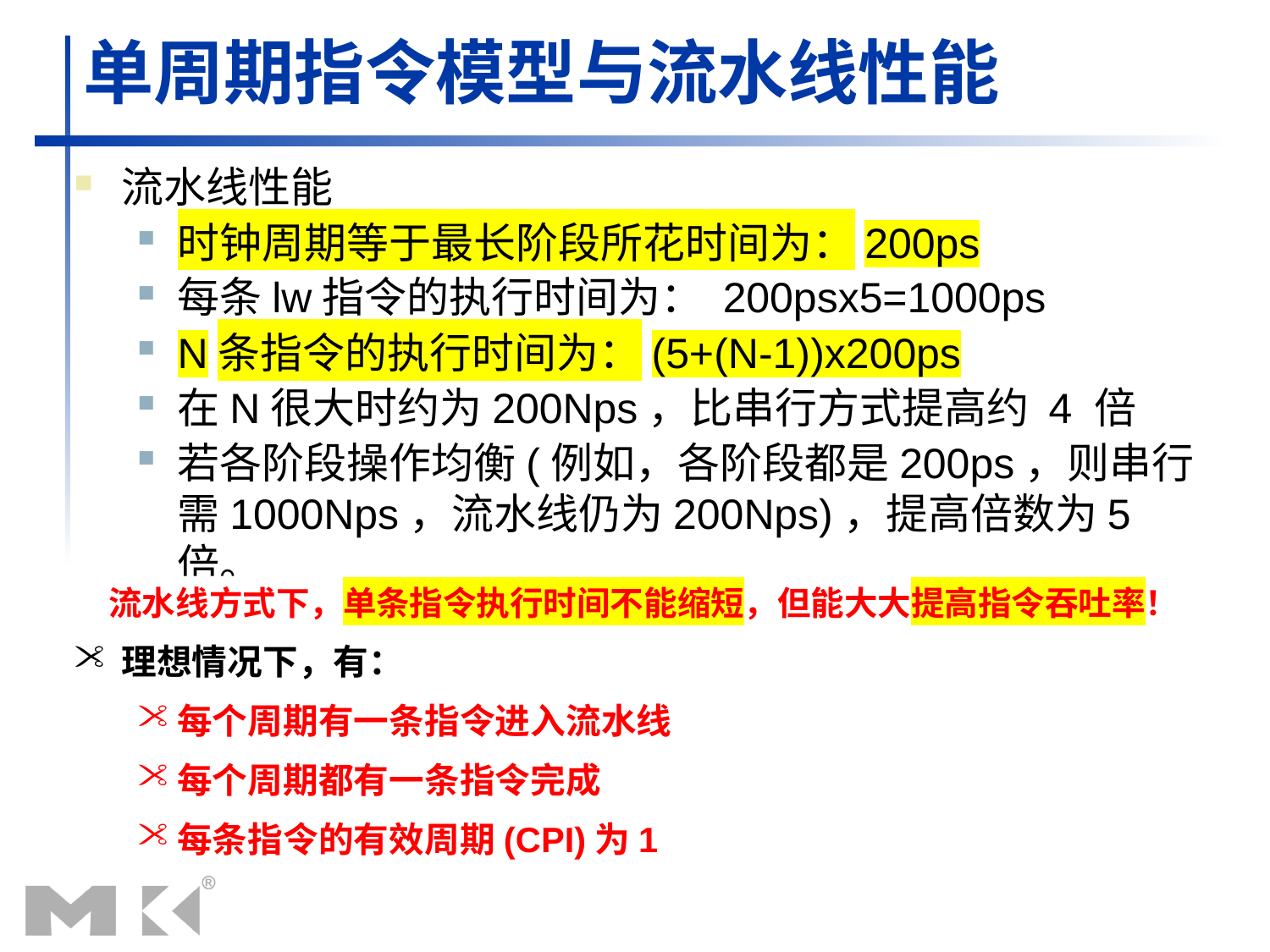

# 单周期指令模型与流水线性能
流水线性能
时钟周期等于最长阶段所花时间为：200ps
每条lw指令的执行时间为： 200psx5=1000ps
N条指令的执行时间为：(5+(N-1))x200ps
在N很大时约为200Nps，比串行方式提高约 4 倍
若各阶段操作均衡(例如，各阶段都是200ps，则串行需1000Nps，流水线仍为200Nps)，提高倍数为5倍。

流水线方式下，单条指令执行时间不能缩短，但能大大提高指令吞吐率！
理想情况下，有：
每个周期有一条指令进入流水线
每个周期都有一条指令完成
每条指令的有效周期(CPI)为1